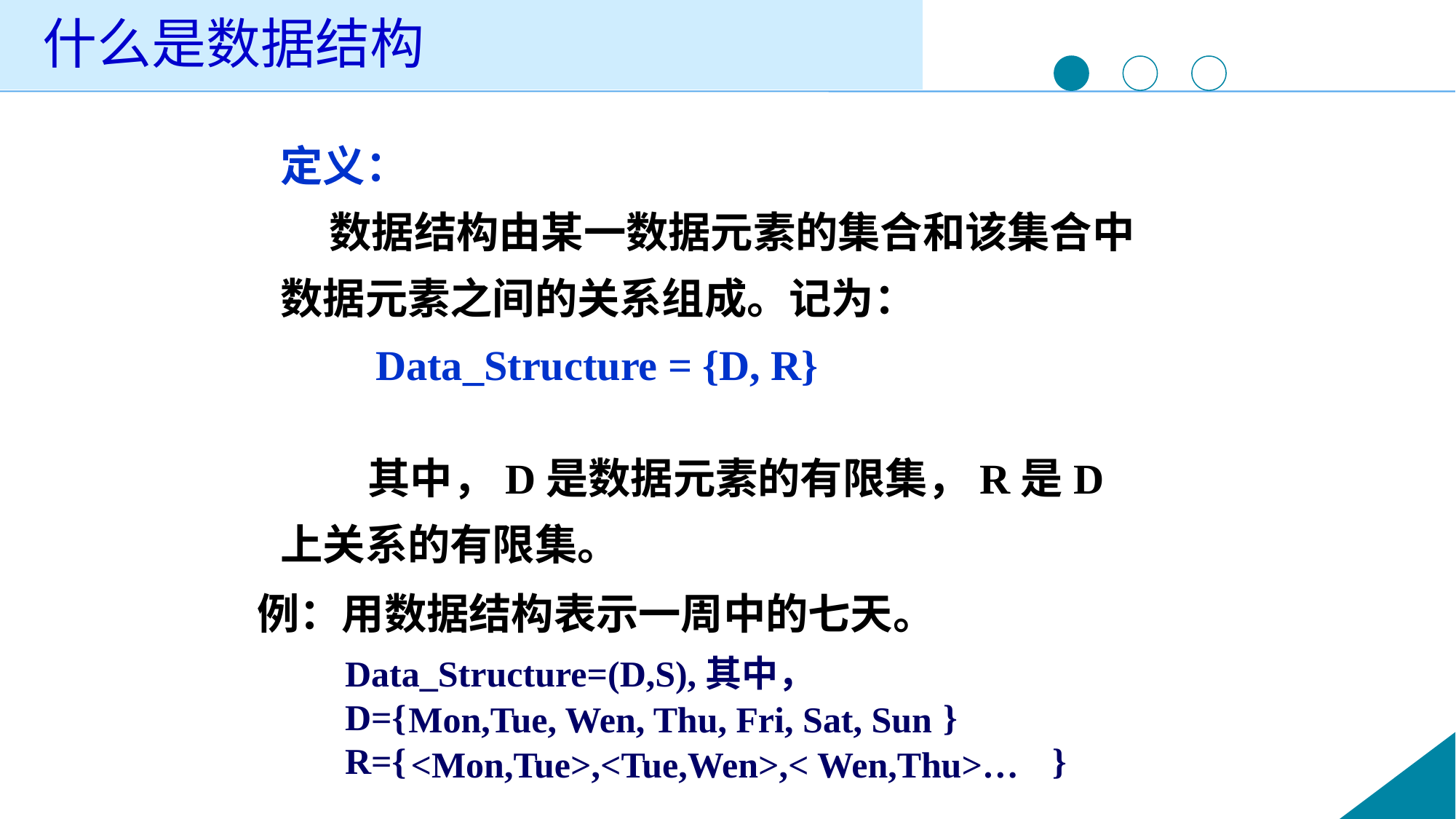

# 什么是数据结构

定义：
    数据结构由某一数据元素的集合和该集合中数据元素之间的关系组成。记为：
         Data_Structure = {D, R}

        其中，D是数据元素的有限集，R是D上关系的有限集。
例：用数据结构表示一周中的七天。
Data_Structure=(D,S),其中，
D={                                                           }
R={                                                                       }
Mon,Tue, Wen, Thu, Fri, Sat, Sun
<Mon,Tue>,<Tue,Wen>,< Wen,Thu>…